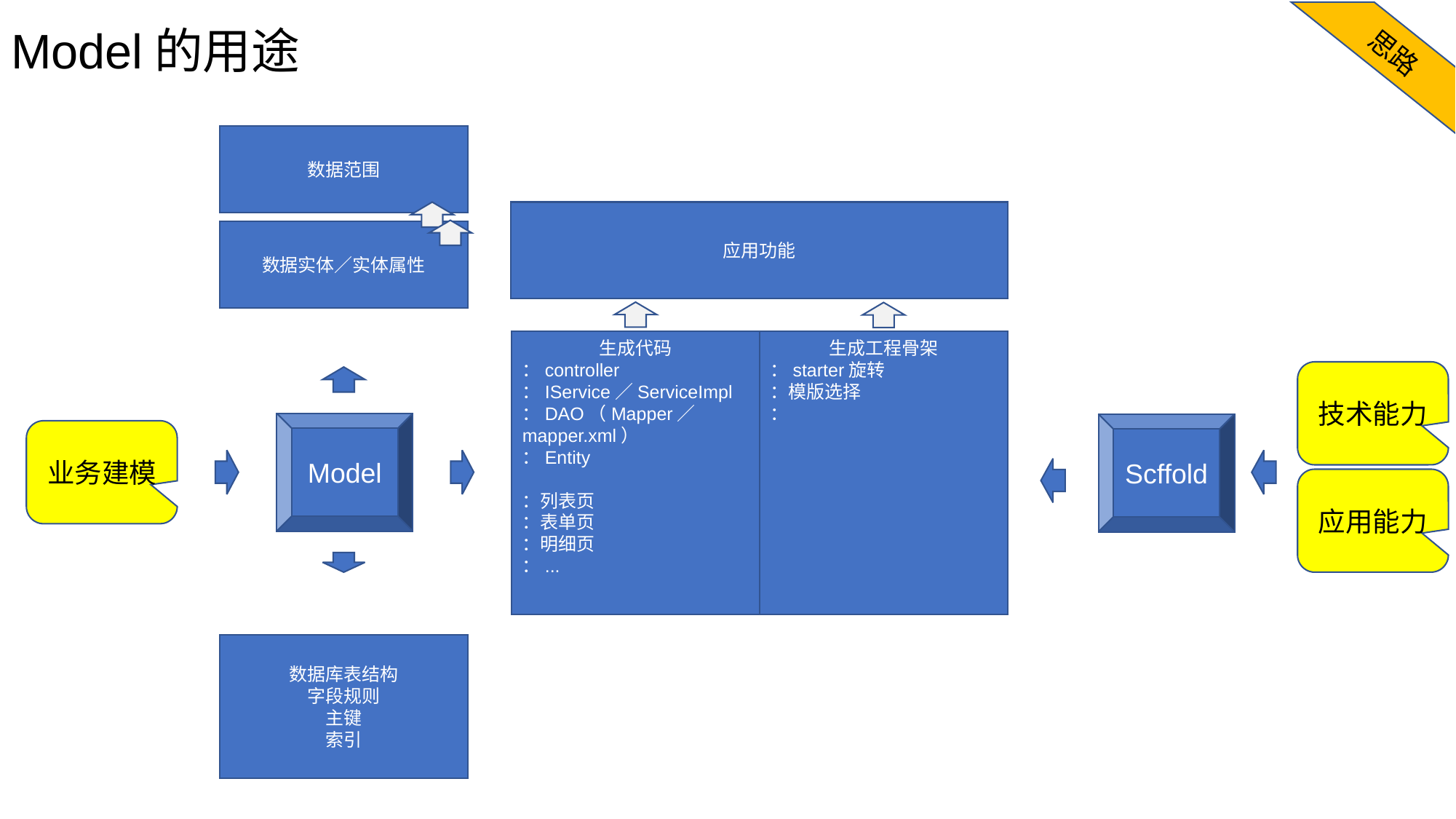

思路
# Model的用途
数据范围

应用功能

数据实体／实体属性

生成代码
：controller
：IService／ServiceImpl
：DAO（Mapper／mapper.xml）
：Entity

：列表页
：表单页
：明细页
：...
生成工程骨架
：starter旋转
：模版选择
：
技术能力

Model
Scffold
业务建模

应用能力

数据库表结构
字段规则
主键
索引